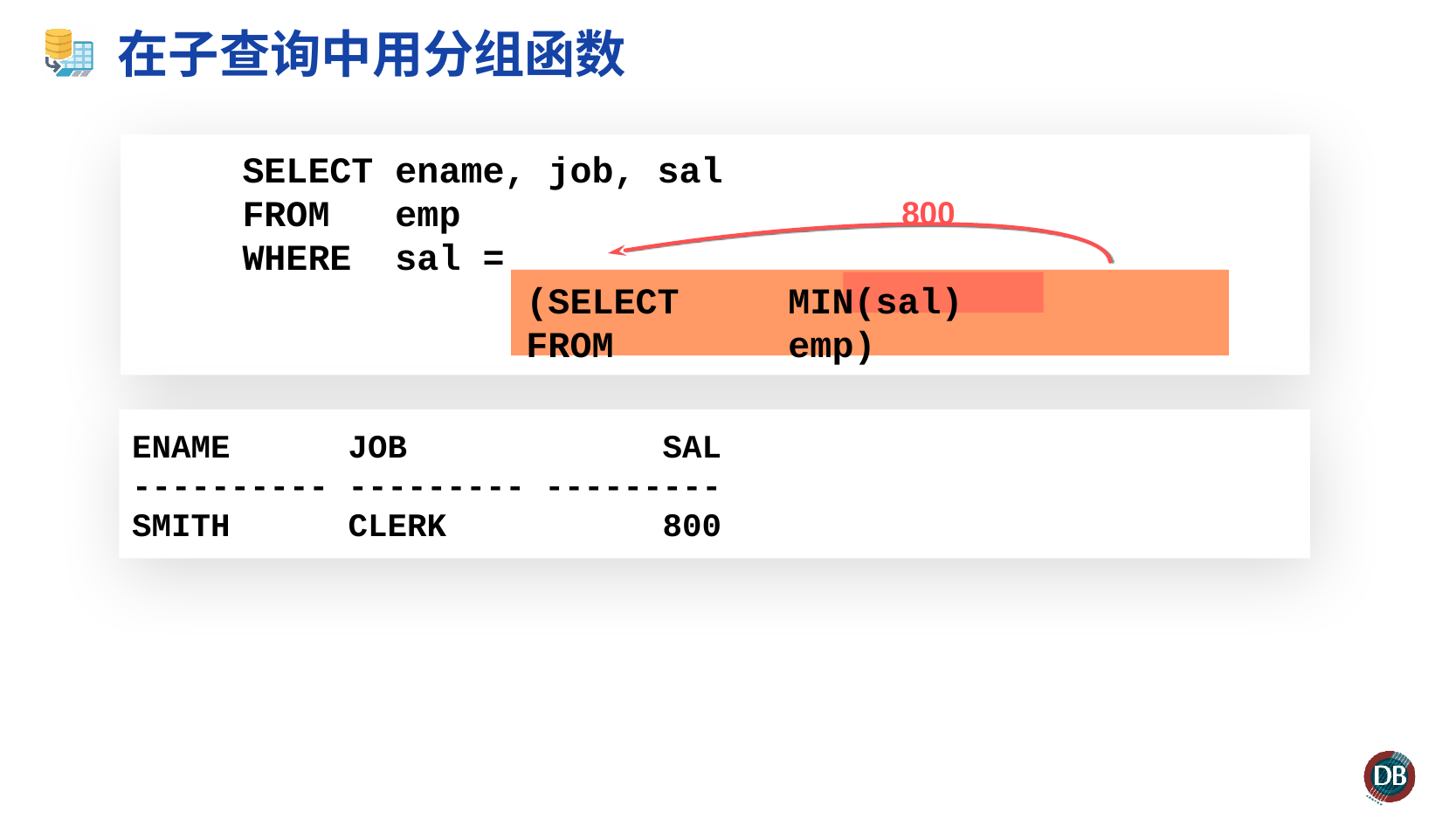

# 在子查询中用分组函数

     SELECT	ename, job, sal
     FROM	emp
     WHERE	sal =
   			(SELECT	MIN(sal)
   			FROM		emp)
800

ENAME      JOB             SAL
---------- --------- ---------
SMITH      CLERK           800